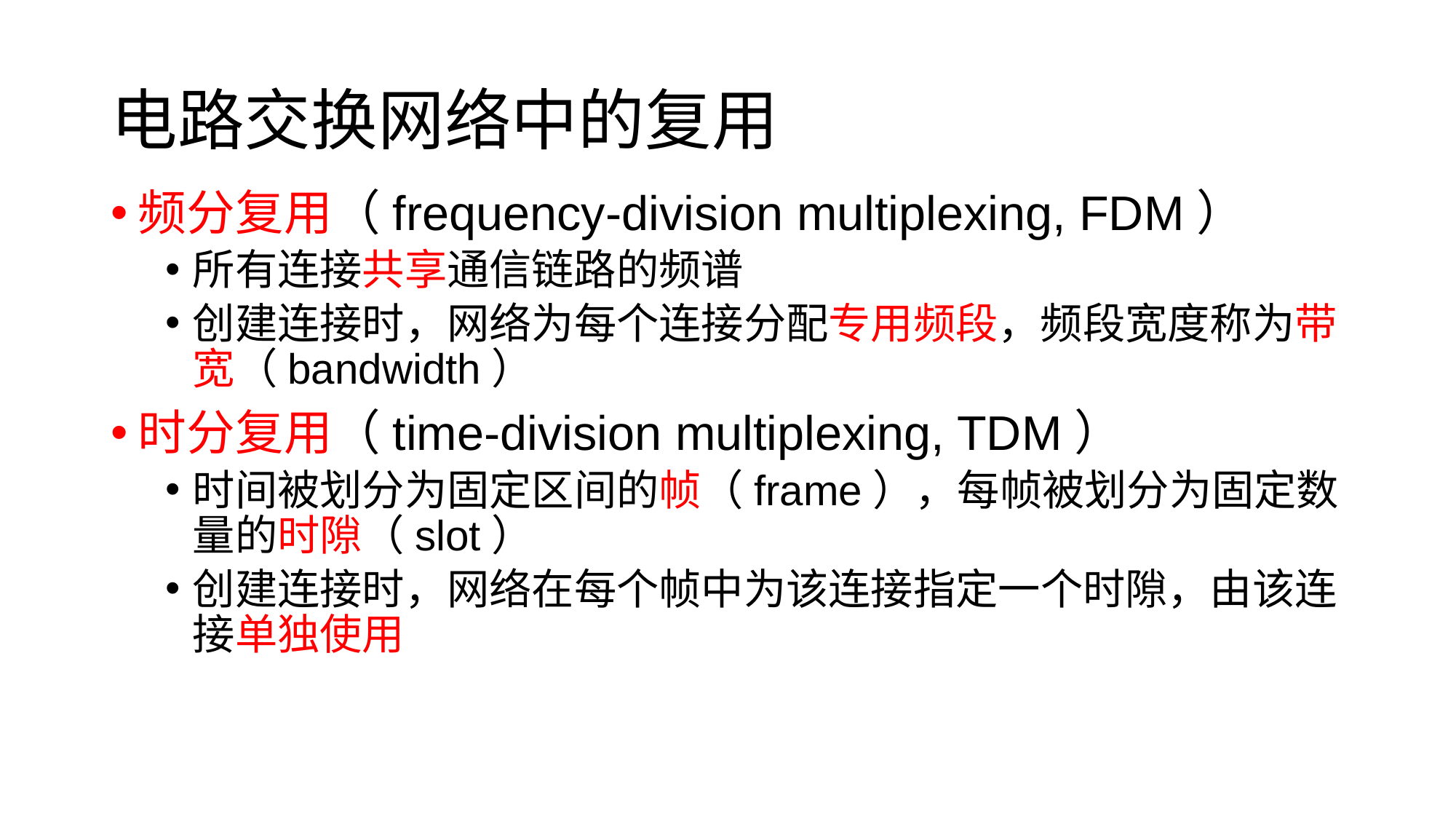

# 电路交换网络中的复用
频分复用（frequency-division multiplexing, FDM）
所有连接共享通信链路的频谱
创建连接时，网络为每个连接分配专用频段，频段宽度称为带宽（bandwidth）
时分复用（time-division multiplexing, TDM）
时间被划分为固定区间的帧（frame），每帧被划分为固定数量的时隙（slot）
创建连接时，网络在每个帧中为该连接指定一个时隙，由该连接单独使用